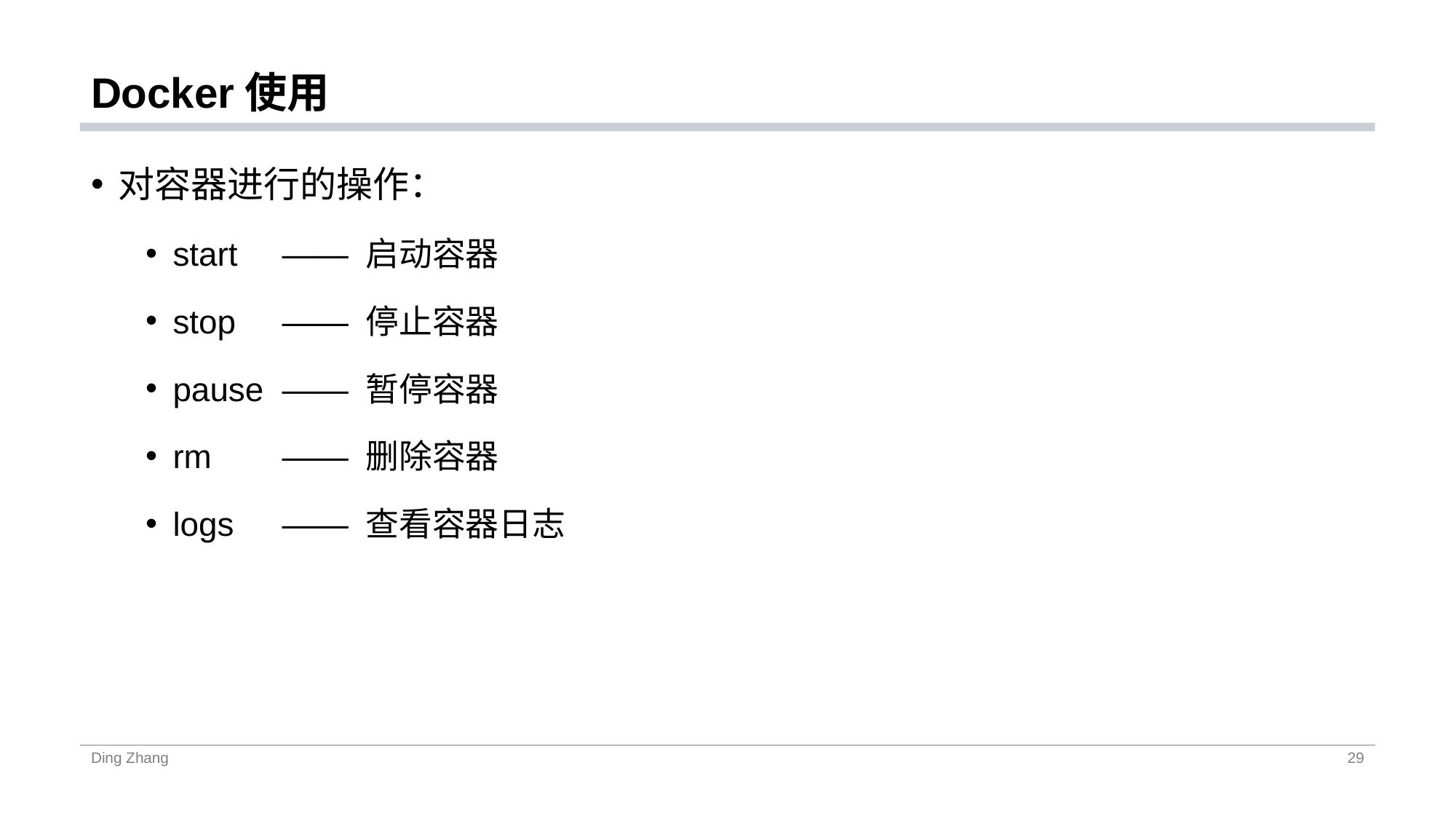

# Docker使用
对容器进行的操作：
start	—— 启动容器
stop	—— 停止容器
pause	—— 暂停容器
rm	—— 删除容器
logs	—— 查看容器日志

Ding Zhang
29